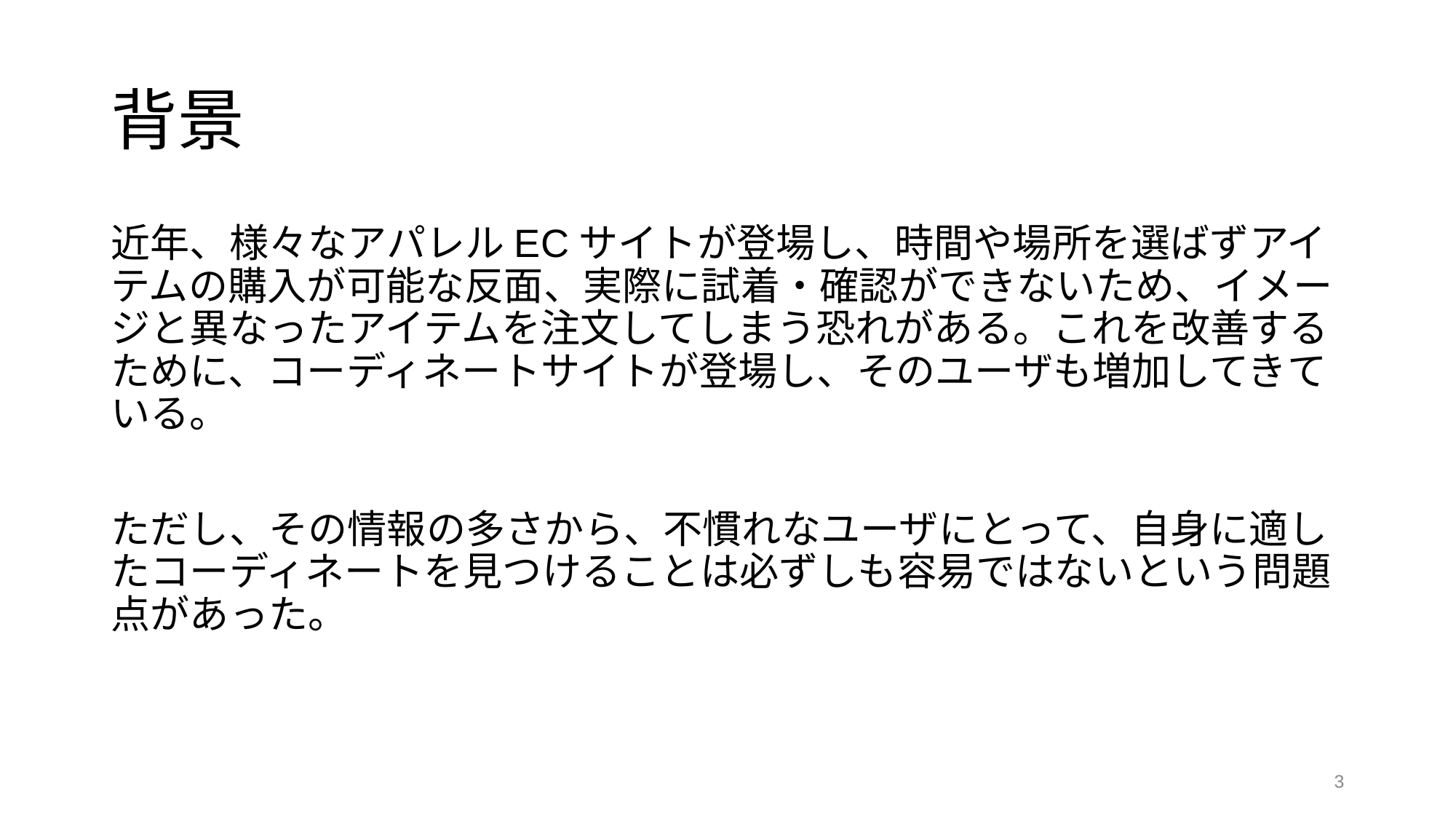

# 背景
近年、様々なアパレルECサイトが登場し、時間や場所を選ばずアイテムの購入が可能な反面、実際に試着・確認ができないため、イメージと異なったアイテムを注文してしまう恐れがある。これを改善するために、コーディネートサイトが登場し、そのユーザも増加してきている。

ただし、その情報の多さから、不慣れなユーザにとって、自身に適したコーディネートを見つけることは必ずしも容易ではないという問題点があった。
3